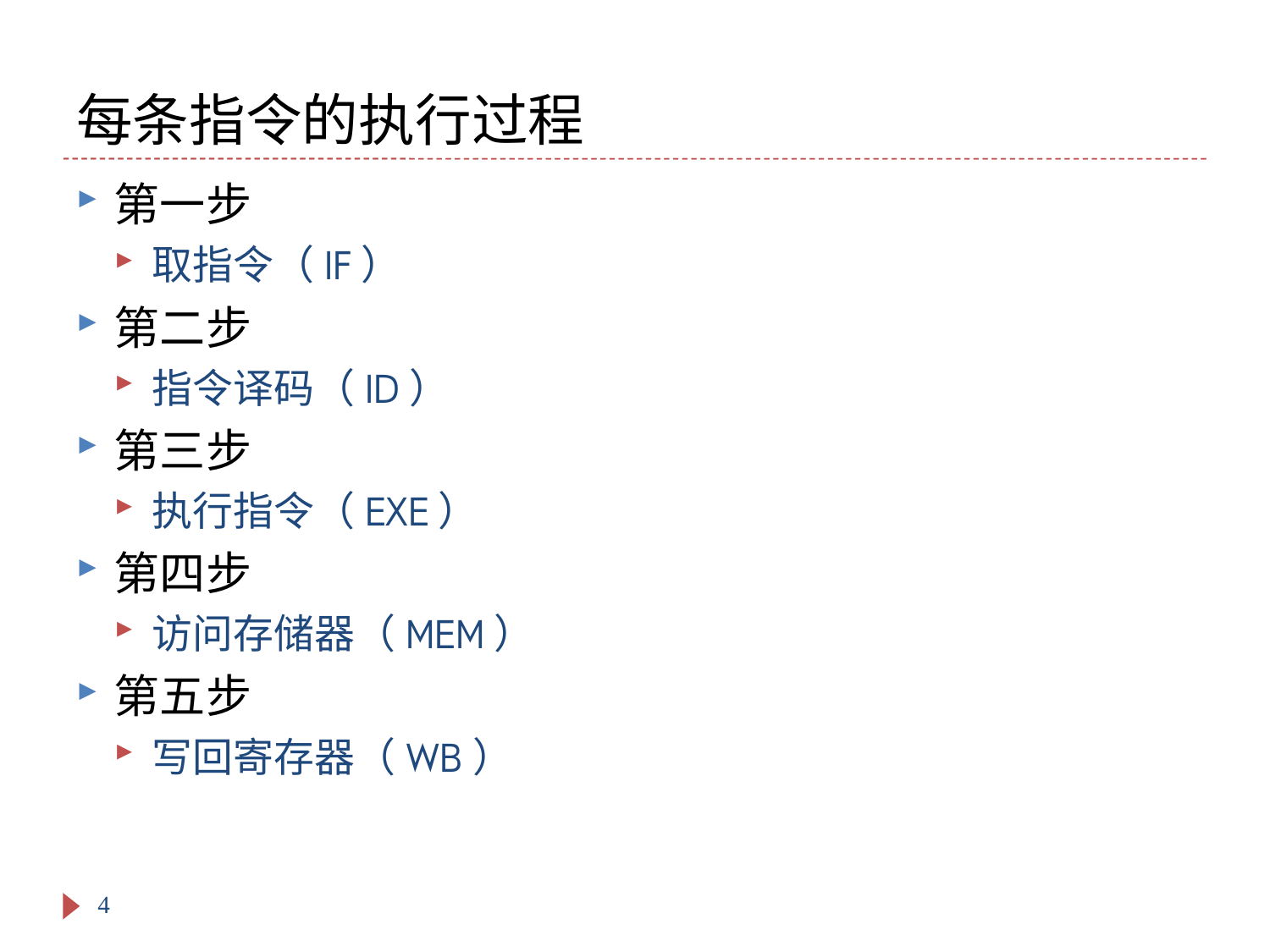

# 每条指令的执行过程
第一步
取指令（IF）
第二步
指令译码（ID）
第三步
执行指令（EXE）
第四步
访问存储器（MEM）
第五步
写回寄存器（WB）

4